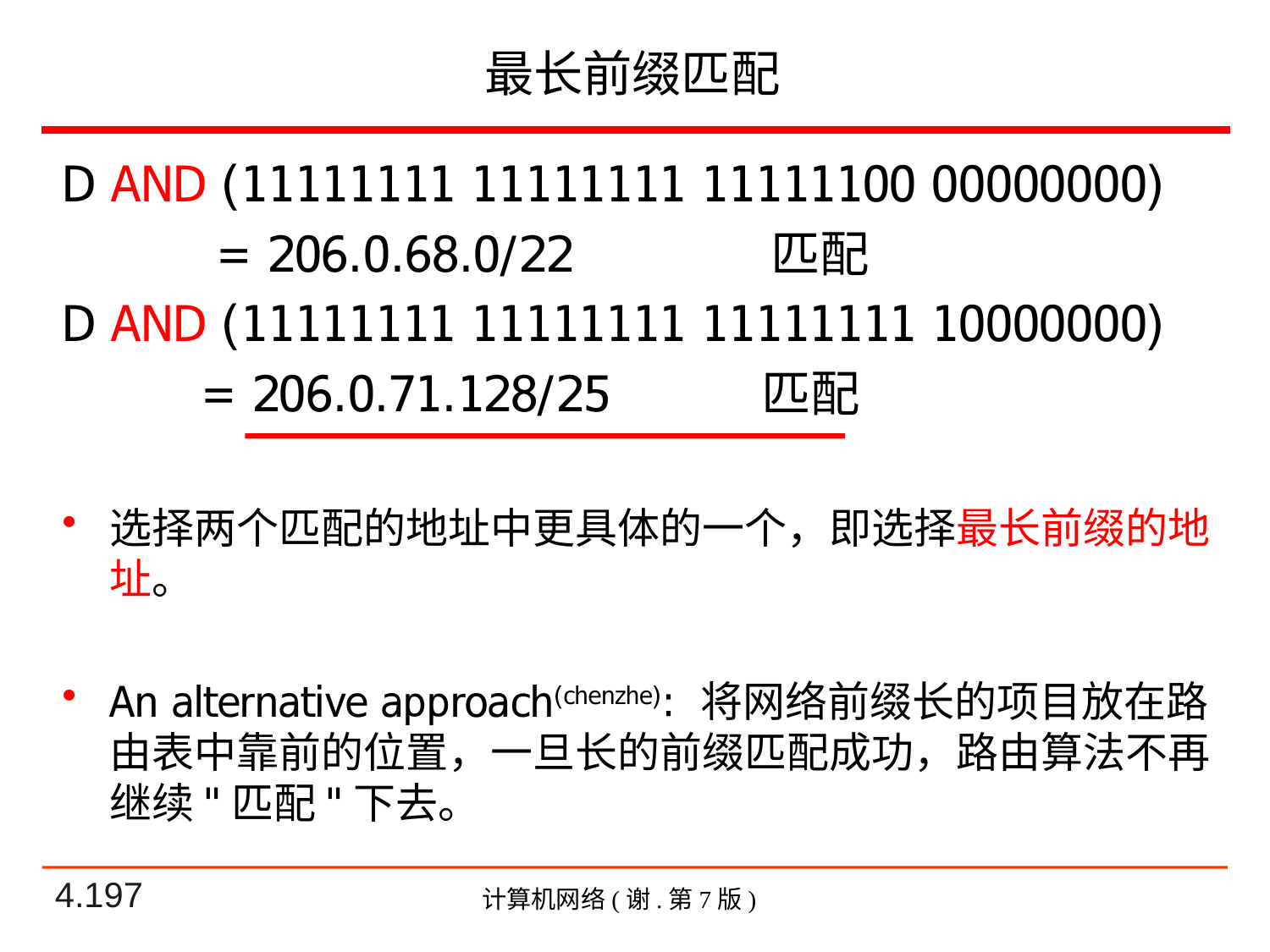

# 最长前缀匹配
D AND (11111111 11111111 11111100 00000000)
          = 206.0.68.0/22            匹配
D AND (11111111 11111111 11111111 10000000)
         = 206.0.71.128/25         匹配

选择两个匹配的地址中更具体的一个，即选择最长前缀的地址。

An alternative approach(chenzhe): 将网络前缀长的项目放在路由表中靠前的位置，一旦长的前缀匹配成功，路由算法不再继续"匹配"下去。